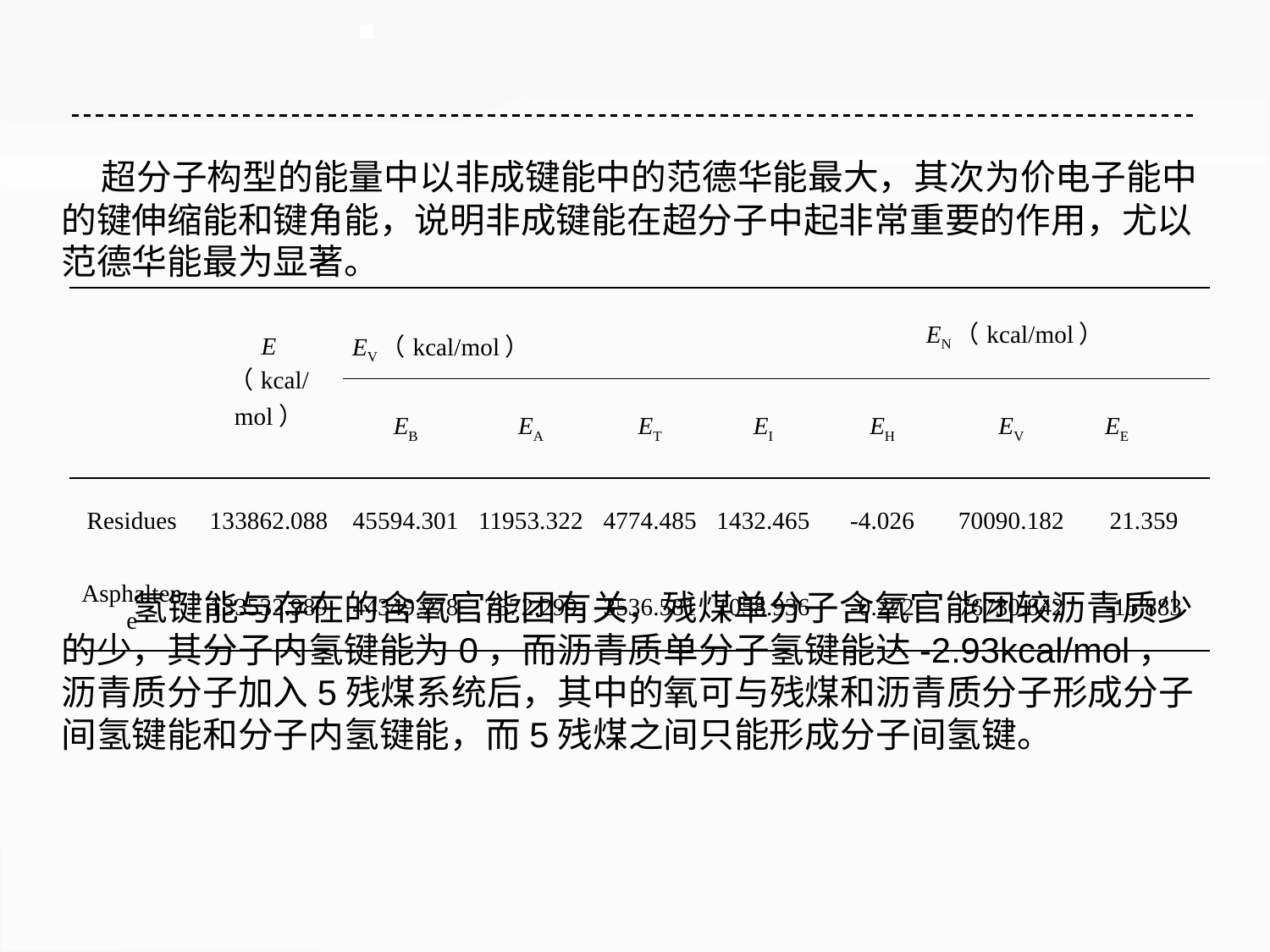

超分子构型的能量中以非成键能中的范德华能最大，其次为价电子能中的键伸缩能和键角能，说明非成键能在超分子中起非常重要的作用，尤以范德华能最为显著。

        氢键能与存在的含氧官能团有关，残煤单分子含氧官能团较沥青质少的少，其分子内氢键能为0，而沥青质单分子氢键能达-2.93kcal/mol，沥青质分子加入5残煤系统后，其中的氧可与残煤和沥青质分子形成分子间氢键能和分子内氢键能，而5残煤之间只能形成分子间氢键。

|  | E （kcal/mol） | EV（kcal/mol） |  |  |  | EN（kcal/mol） |  |  |
| --- | --- | --- | --- | --- | --- | --- | --- | --- |
|  |  | EB | EA | ET | EI | EH | EV | EE |
| Residues | 133862.088 | 45594.301 | 11953.322 | 4774.485 | 1432.465 | -4.026 | 70090.182 | 21.359 |
| Asphaltene | 133532.989 | 44349.778 | 7872.299 | 3536.581 | 1058.936 | -0.272 | 76730.842 | -15.883 |